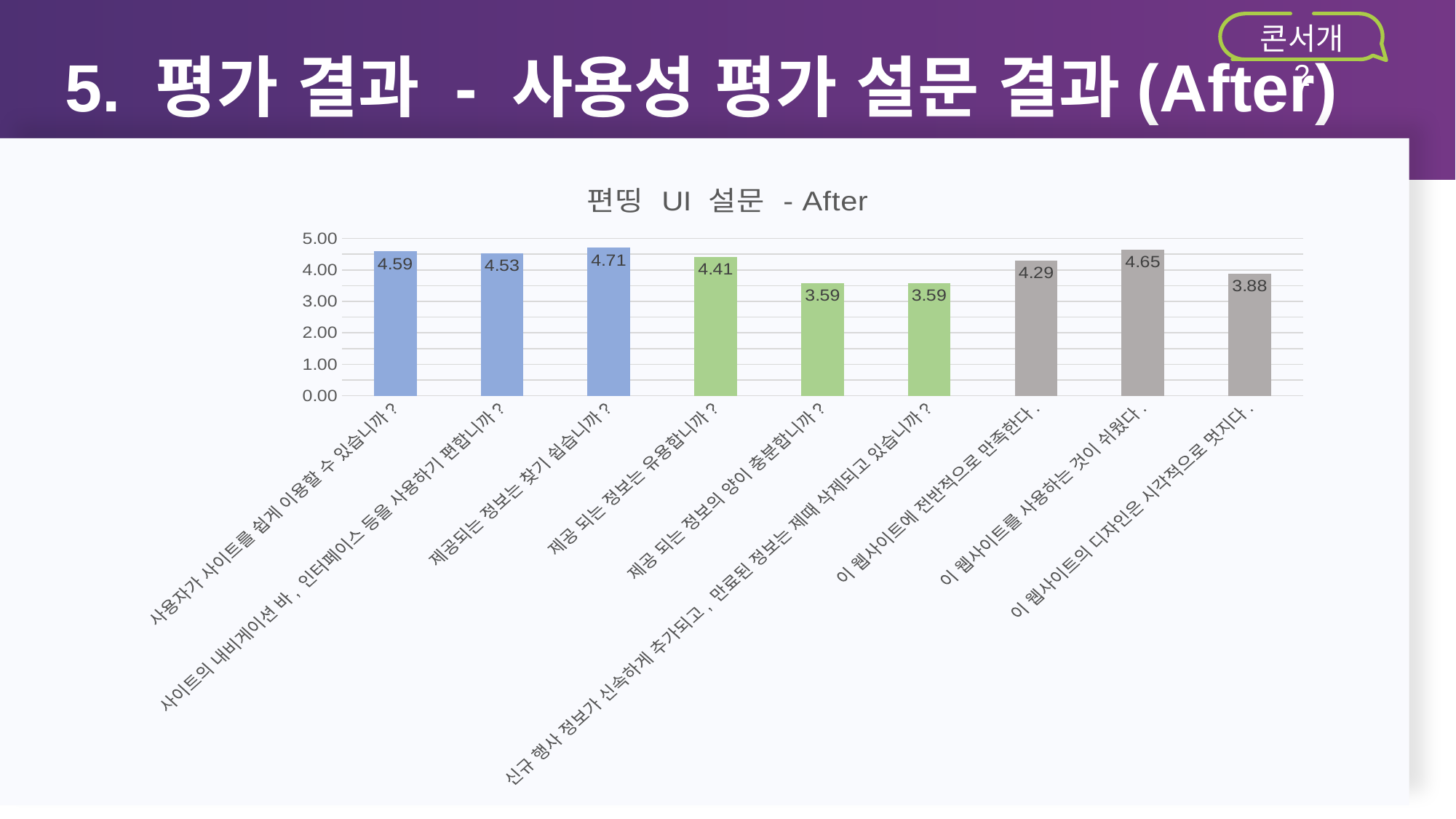

5. 평가 결과 - 사용성 평가 설문 결과(After)

콘서개 2

### Chart: 편띵 UI 설문 - After

| Category |  |
|---|---|
| 사용자가 사이트를 쉽게 이용할 수 있습니까? | 4.58823529411764 |
| 사이트의 내비게이션 바, 인터페이스 등을 사용하기 편합니까? | 4.529411765 |
| 제공되는 정보는 찾기 쉽습니까? | 4.705882353 |
| 제공 되는 정보는 유용합니까? | 4.411764706 |
| 제공 되는 정보의 양이 충분합니까? | 3.588235294 |
| 신규 행사 정보가 신속하게 추가되고, 만료된 정보는 제때 삭제되고 있습니까? | 3.588235294 |
| 이 웹사이트에 전반적으로 만족한다. | 4.294117647 |
| 이 웹사이트를 사용하는 것이 쉬웠다. | 4.647058824 |
| 이 웹사이트의 디자인은 시각적으로 멋지다. | 3.882352941 |